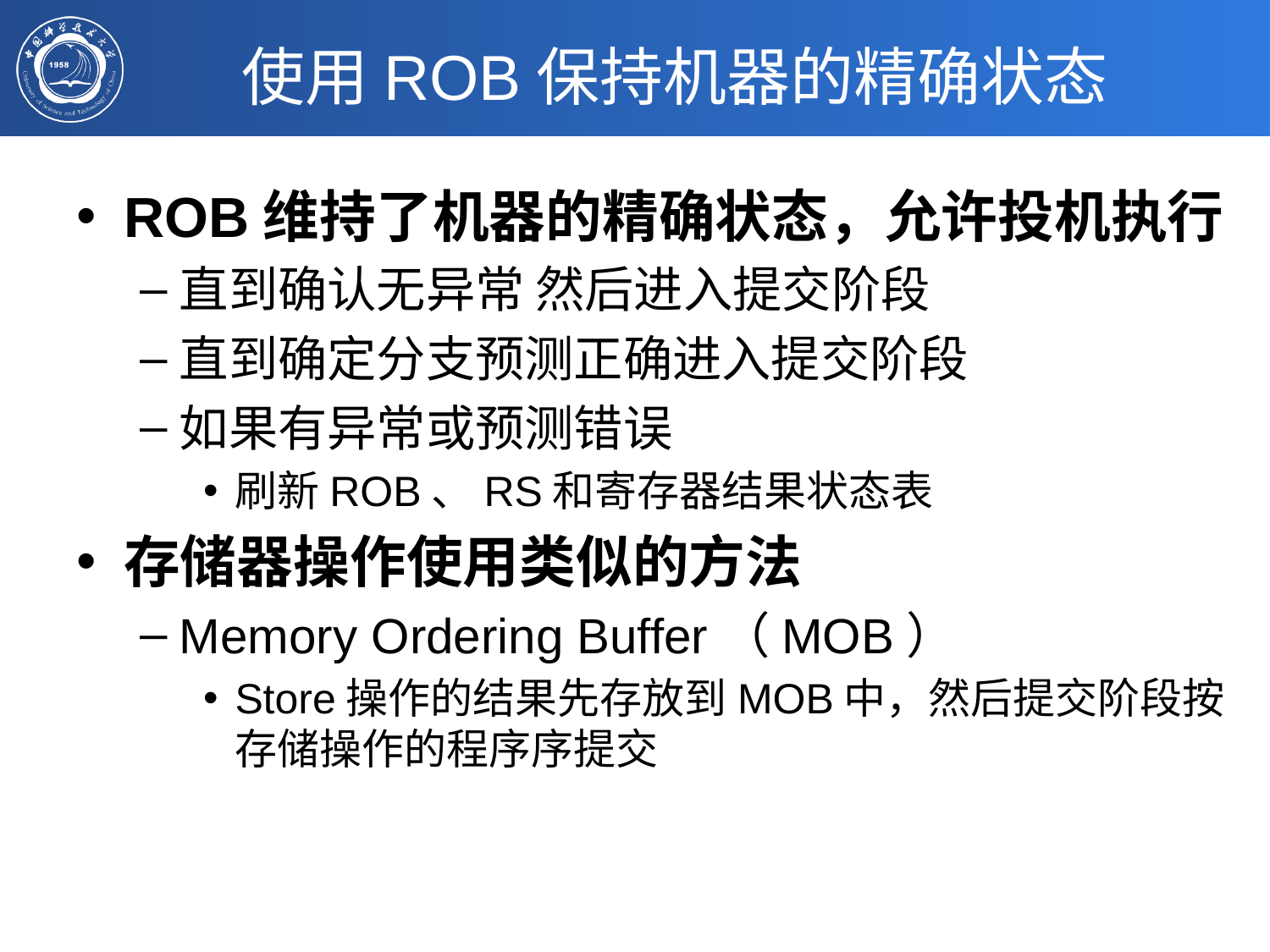

# 使用ROB保持机器的精确状态
ROB维持了机器的精确状态，允许投机执行
直到确认无异常 然后进入提交阶段
直到确定分支预测正确进入提交阶段
如果有异常或预测错误
刷新ROB、RS和寄存器结果状态表
存储器操作使用类似的方法
Memory Ordering Buffer（MOB）
Store操作的结果先存放到MOB中，然后提交阶段按存储操作的程序序提交